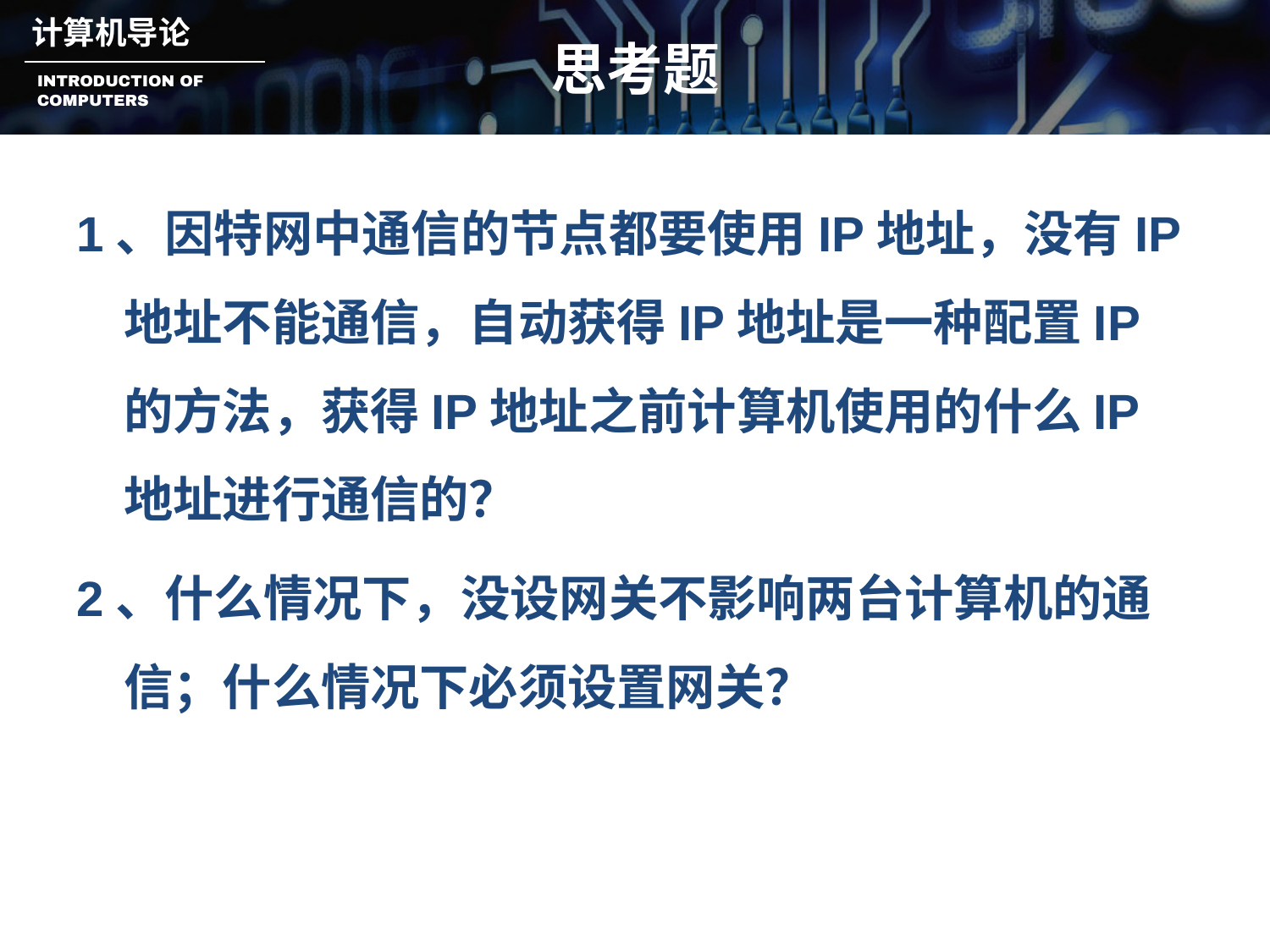

# 思考题
1、因特网中通信的节点都要使用IP地址，没有IP地址不能通信，自动获得IP地址是一种配置IP的方法，获得IP地址之前计算机使用的什么IP地址进行通信的？
2、什么情况下，没设网关不影响两台计算机的通信；什么情况下必须设置网关？